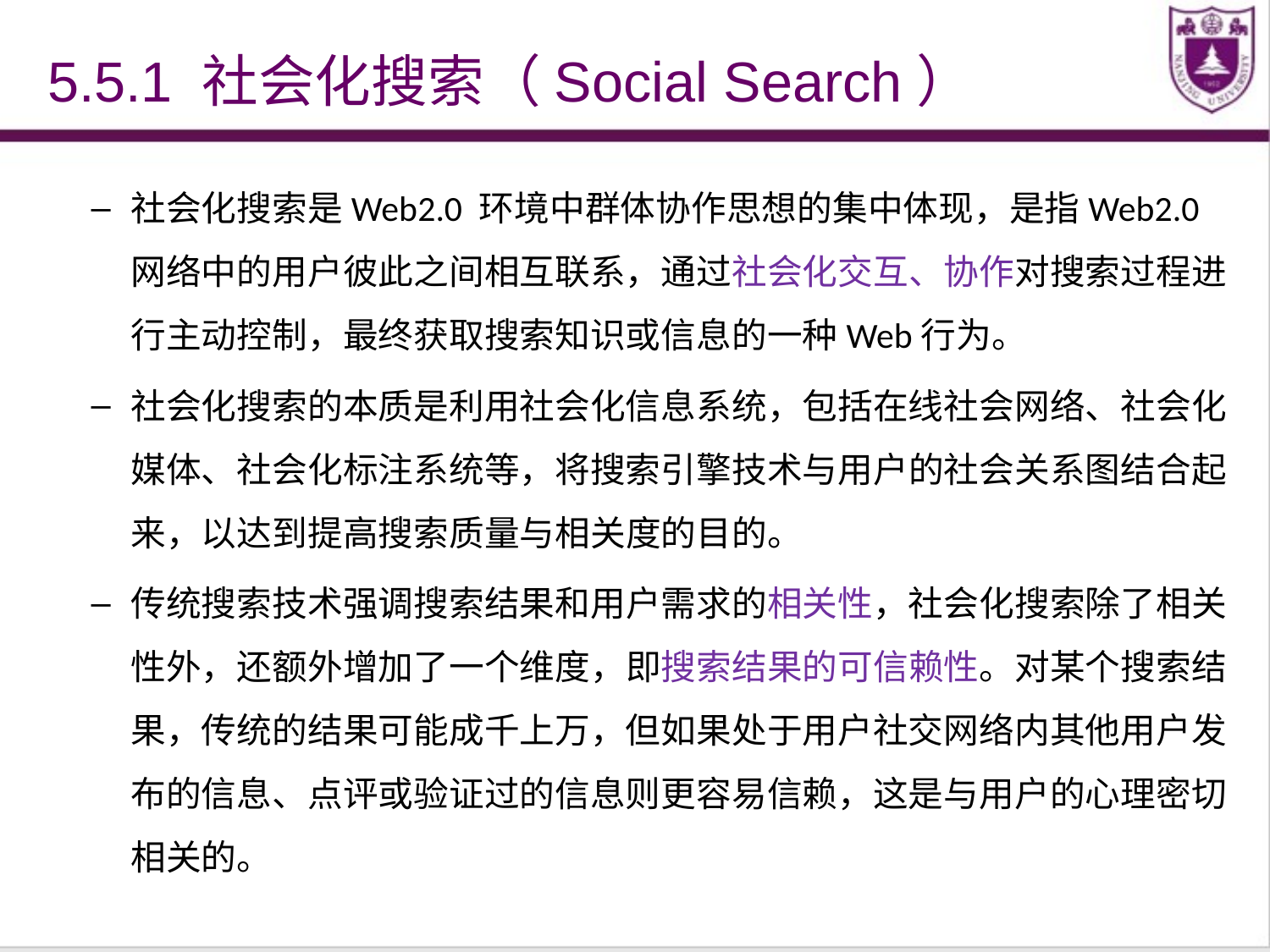

5.5.1 社会化搜索（Social Search）
社会化搜索是Web2.0 环境中群体协作思想的集中体现，是指Web2.0网络中的用户彼此之间相互联系，通过社会化交互、协作对搜索过程进行主动控制，最终获取搜索知识或信息的一种Web行为。
社会化搜索的本质是利用社会化信息系统，包括在线社会网络、社会化媒体、社会化标注系统等，将搜索引擎技术与用户的社会关系图结合起来，以达到提高搜索质量与相关度的目的。
传统搜索技术强调搜索结果和用户需求的相关性，社会化搜索除了相关性外，还额外增加了一个维度，即搜索结果的可信赖性。对某个搜索结果，传统的结果可能成千上万，但如果处于用户社交网络内其他用户发布的信息、点评或验证过的信息则更容易信赖，这是与用户的心理密切相关的。